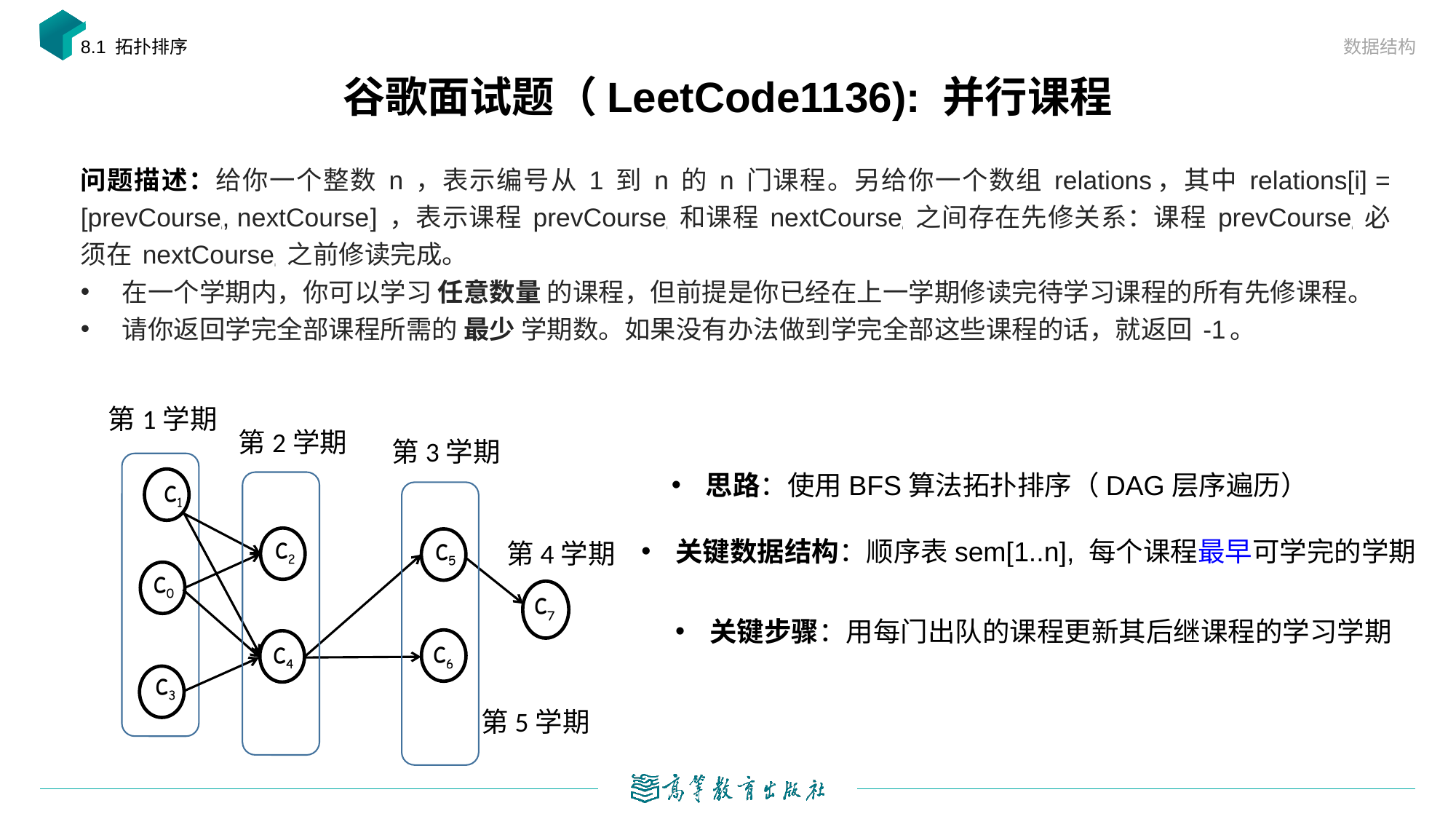

数据结构
8.1 拓扑排序
# 谷歌面试题（LeetCode1136): 并行课程
问题描述：给你一个整数 n ，表示编号从 1 到 n 的 n 门课程。另给你一个数组 relations，其中 relations[i] = [prevCoursei, nextCoursei] ，表示课程 prevCoursei 和课程 nextCoursei 之间存在先修关系：课程 prevCoursei 必须在 nextCoursei 之前修读完成。
在一个学期内，你可以学习 任意数量 的课程，但前提是你已经在上一学期修读完待学习课程的所有先修课程。
请你返回学完全部课程所需的 最少 学期数。如果没有办法做到学完全部这些课程的话，就返回 -1。
第1学期
第2学期
第3学期
思路：使用BFS算法拓扑排序（DAG层序遍历）

C1
C2

C5

C0

C7
C4

C6
C3

关键数据结构：顺序表sem[1..n], 每个课程最早可学完的学期
第4学期

关键步骤：用每门出队的课程更新其后继课程的学习学期
第5学期